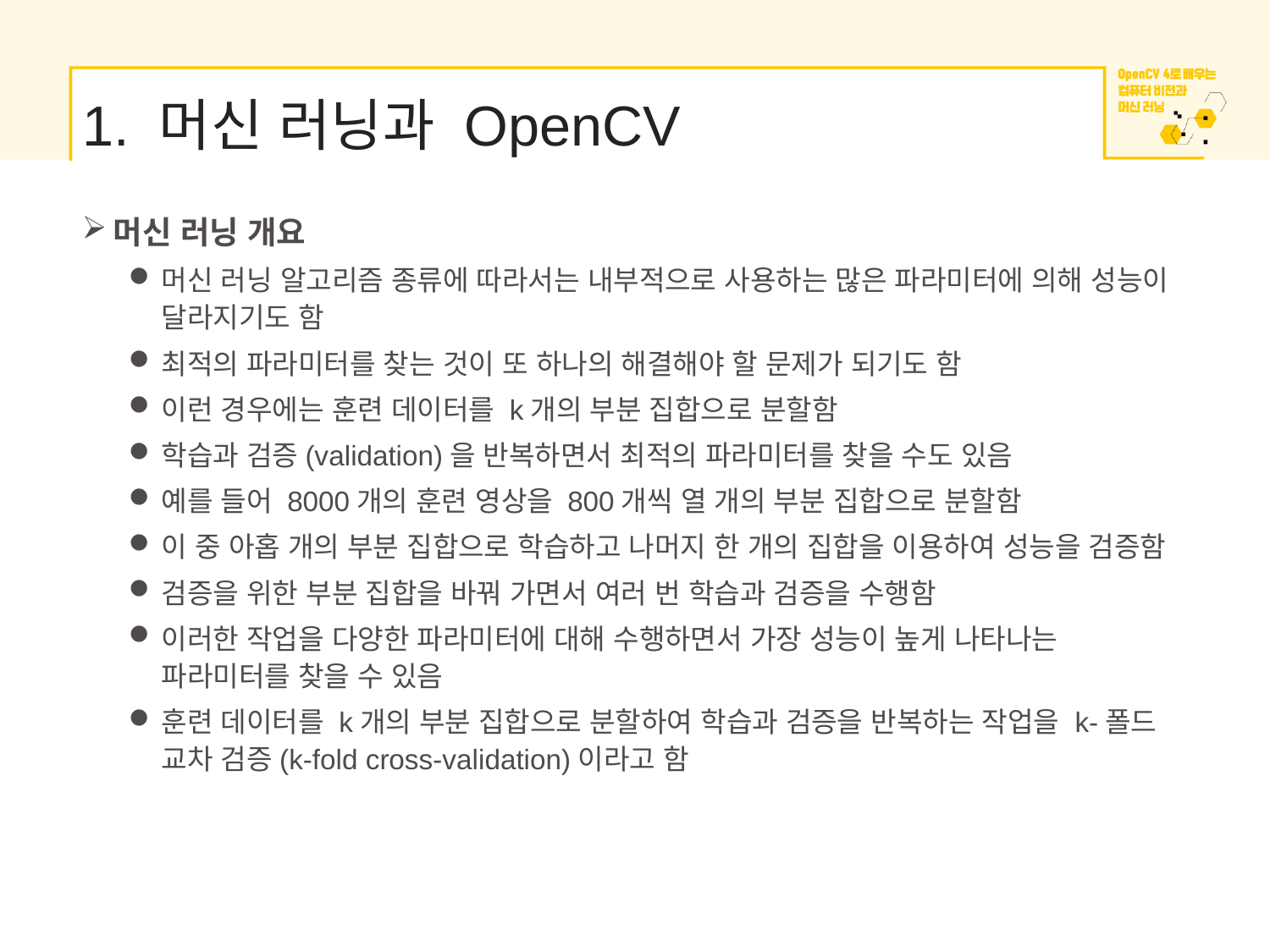

# 1. 머신 러닝과 OpenCV
머신 러닝 개요
머신 러닝 알고리즘 종류에 따라서는 내부적으로 사용하는 많은 파라미터에 의해 성능이 달라지기도 함
최적의 파라미터를 찾는 것이 또 하나의 해결해야 할 문제가 되기도 함
이런 경우에는 훈련 데이터를 k개의 부분 집합으로 분할함
학습과 검증(validation)을 반복하면서 최적의 파라미터를 찾을 수도 있음
예를 들어 8000개의 훈련 영상을 800개씩 열 개의 부분 집합으로 분할함
이 중 아홉 개의 부분 집합으로 학습하고 나머지 한 개의 집합을 이용하여 성능을 검증함
검증을 위한 부분 집합을 바꿔 가면서 여러 번 학습과 검증을 수행함
이러한 작업을 다양한 파라미터에 대해 수행하면서 가장 성능이 높게 나타나는 파라미터를 찾을 수 있음
훈련 데이터를 k개의 부분 집합으로 분할하여 학습과 검증을 반복하는 작업을 k-폴드 교차 검증(k-fold cross-validation)이라고 함